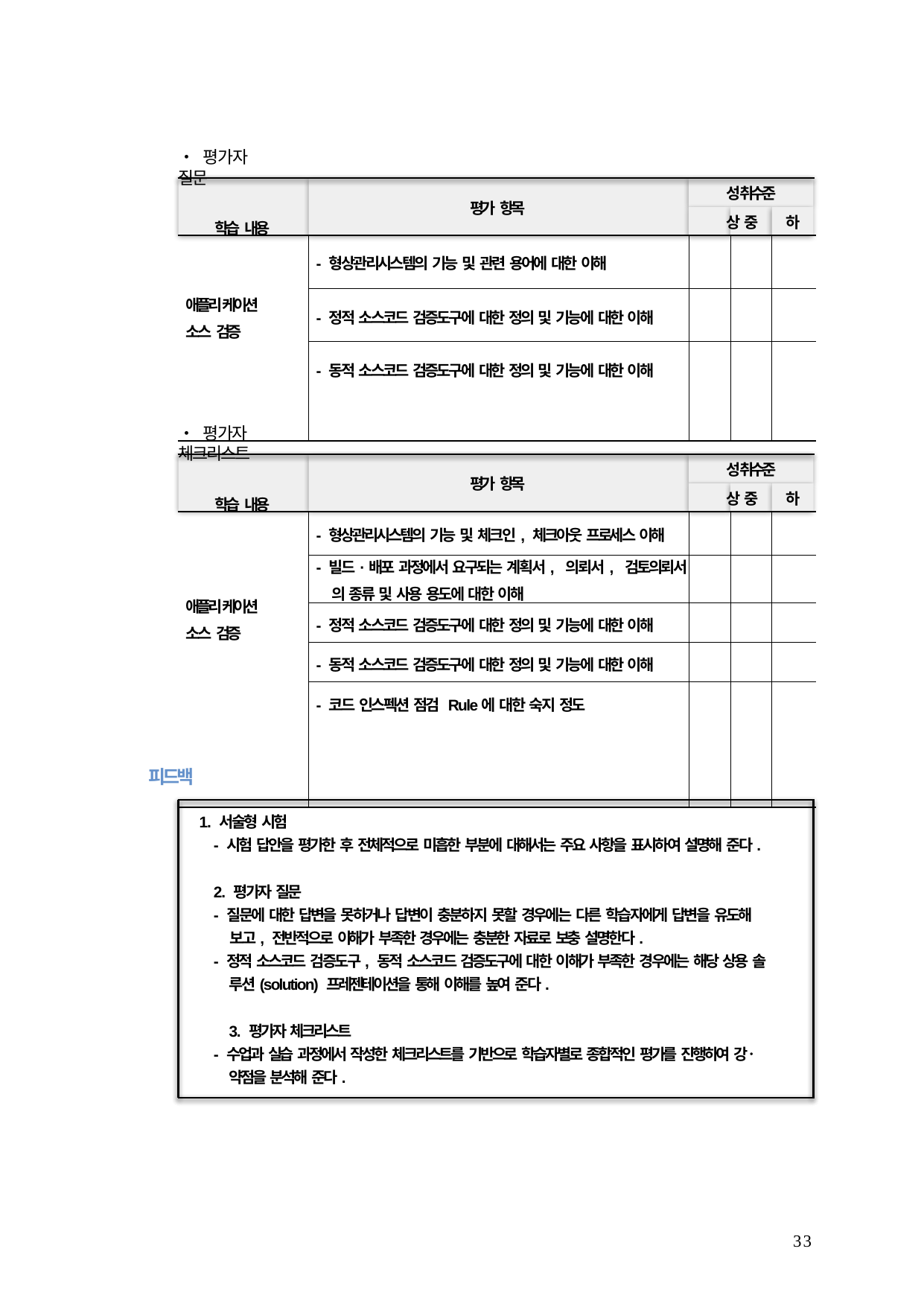

• 평가자 질문

학습 내용

성취수준

상	중	하
평가 항목

| 애플리케이션 소스 검증 | - 형상관리시스템의 기능 및 관련 용어에 대한 이해 |  |  |  |
| --- | --- | --- | --- | --- |
|  | - 정적 소스코드 검증도구에 대한 정의 및 기능에 대한 이해 |  |  |  |
|  | - 동적 소스코드 검증도구에 대한 정의 및 기능에 대한 이해 |  |  |  |
• 평가자 체크리스트

학습 내용

성취수준

상	중	하
평가 항목

| 애플리케이션 소스 검증 | - 형상관리시스템의 기능 및 체크인, 체크아웃 프로세스 이해 |  |  |  |
| --- | --- | --- | --- | --- |
|  | - 빌드·배포 과정에서 요구되는 계획서, 의뢰서, 검토의뢰서 의 종류 및 사용 용도에 대한 이해 |  |  |  |
|  | - 정적 소스코드 검증도구에 대한 정의 및 기능에 대한 이해 |  |  |  |
|  | - 동적 소스코드 검증도구에 대한 정의 및 기능에 대한 이해 |  |  |  |
|  | - 코드 인스펙션 점검 Rule에 대한 숙지 정도 |  |  |  |
피드백

1. 서술형 시험
- 시험 답안을 평가한 후 전체적으로 미흡한 부분에 대해서는 주요 사항을 표시하여 설명해 준다.

2. 평가자 질문
- 질문에 대한 답변을 못하거나 답변이 충분하지 못할 경우에는 다른 학습자에게 답변을 유도해
보고, 전반적으로 이해가 부족한 경우에는 충분한 자료로 보충 설명한다.
- 정적 소스코드 검증도구, 동적 소스코드 검증도구에 대한 이해가 부족한 경우에는 해당 상용 솔
루션(solution) 프레젠테이션을 통해 이해를 높여 준다.

3. 평가자 체크리스트
- 수업과 실습 과정에서 작성한 체크리스트를 기반으로 학습자별로 종합적인 평가를 진행하여 강･
약점을 분석해 준다.

33